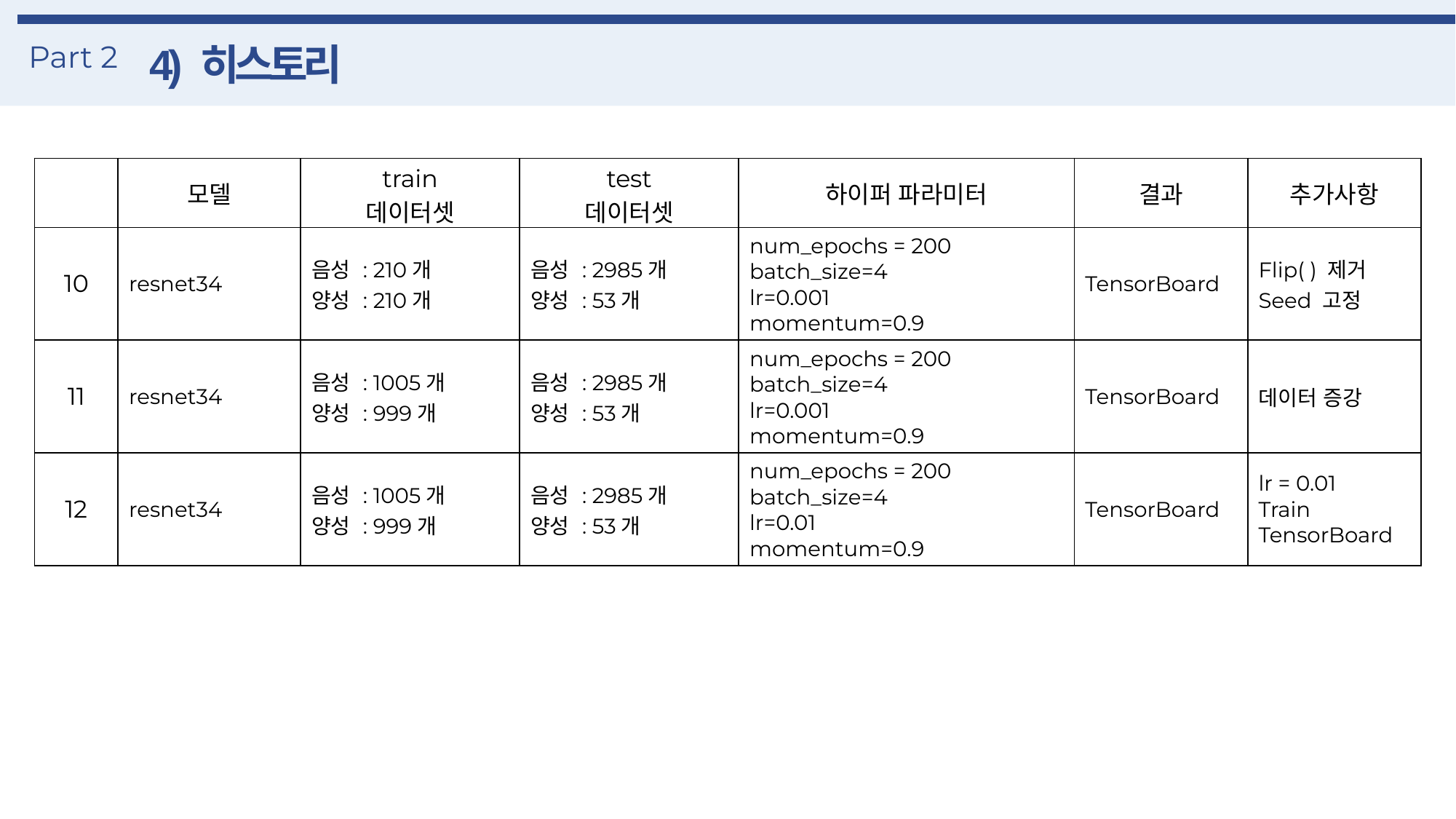

Part 2
4) 히스토리
|  | 모델 | train 데이터셋 | test 데이터셋 | 하이퍼 파라미터 | 결과 | 추가사항 |
| --- | --- | --- | --- | --- | --- | --- |
| 10 | resnet34 | 음성 : 210개 양성 : 210개 | 음성 : 2985개 양성 : 53개 | num\_epochs = 200 batch\_size=4 lr=0.001 momentum=0.9 | TensorBoard | Flip( ) 제거 Seed 고정 |
| 11 | resnet34 | 음성 : 1005개 양성 : 999개 | 음성 : 2985개 양성 : 53개 | num\_epochs = 200 batch\_size=4 lr=0.001 momentum=0.9 | TensorBoard | 데이터 증강 |
| 12 | resnet34 | 음성 : 1005개 양성 : 999개 | 음성 : 2985개 양성 : 53개 | num\_epochs = 200 batch\_size=4 lr=0.01 momentum=0.9 | TensorBoard | lr = 0.01 Train TensorBoard |